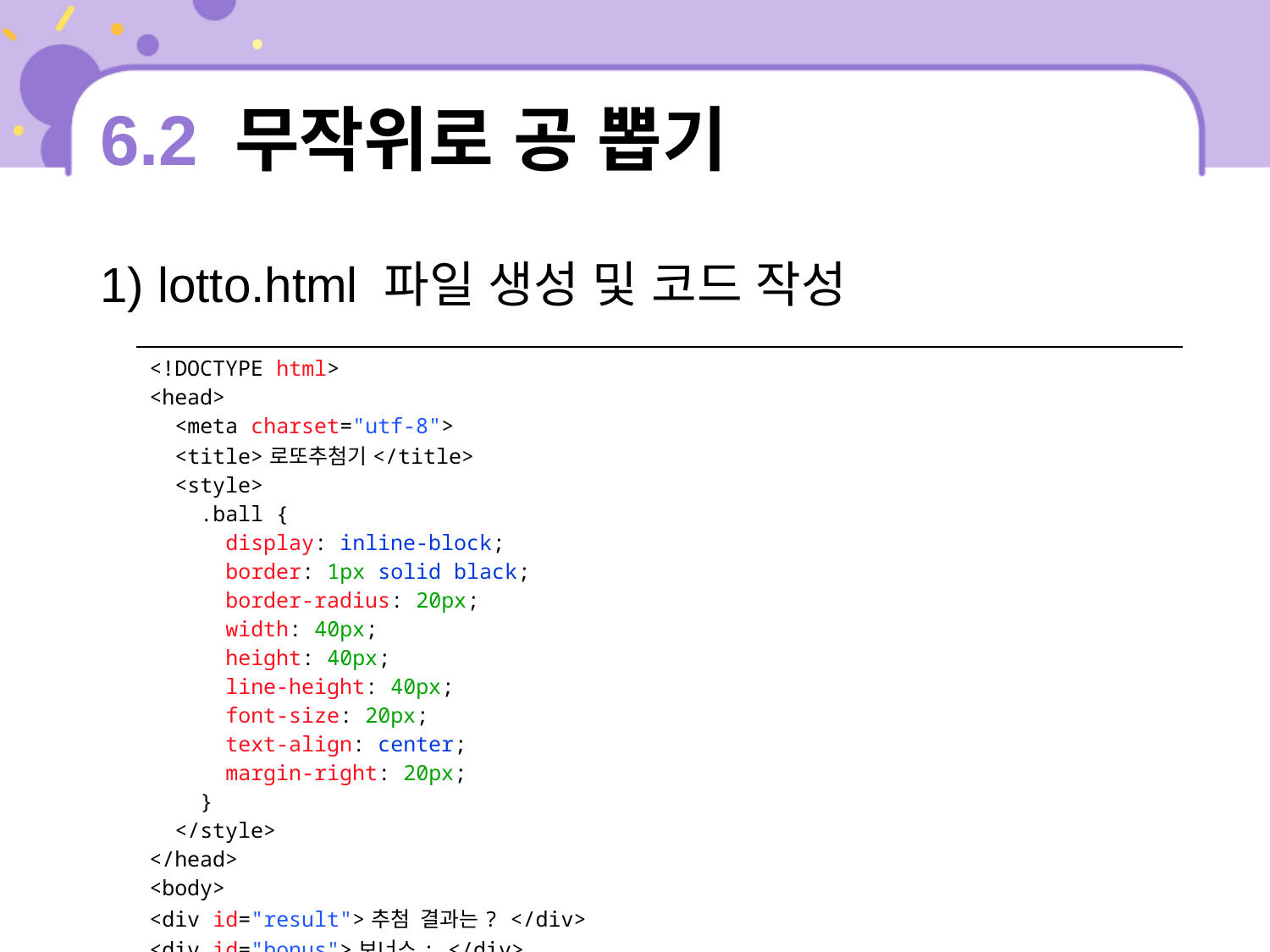

# 6.2 무작위로 공 뽑기
1) lotto.html 파일 생성 및 코드 작성
| <!DOCTYPE html> <head> <meta charset="utf-8"> <title>로또추첨기</title> <style> .ball { display: inline-block; border: 1px solid black; border-radius: 20px; width: 40px; height: 40px; line-height: 40px; font-size: 20px; text-align: center; margin-right: 20px; } </style> </head> <body> <div id="result">추첨 결과는? </div> <div id="bonus">보너스: </div> <script> |
| --- |